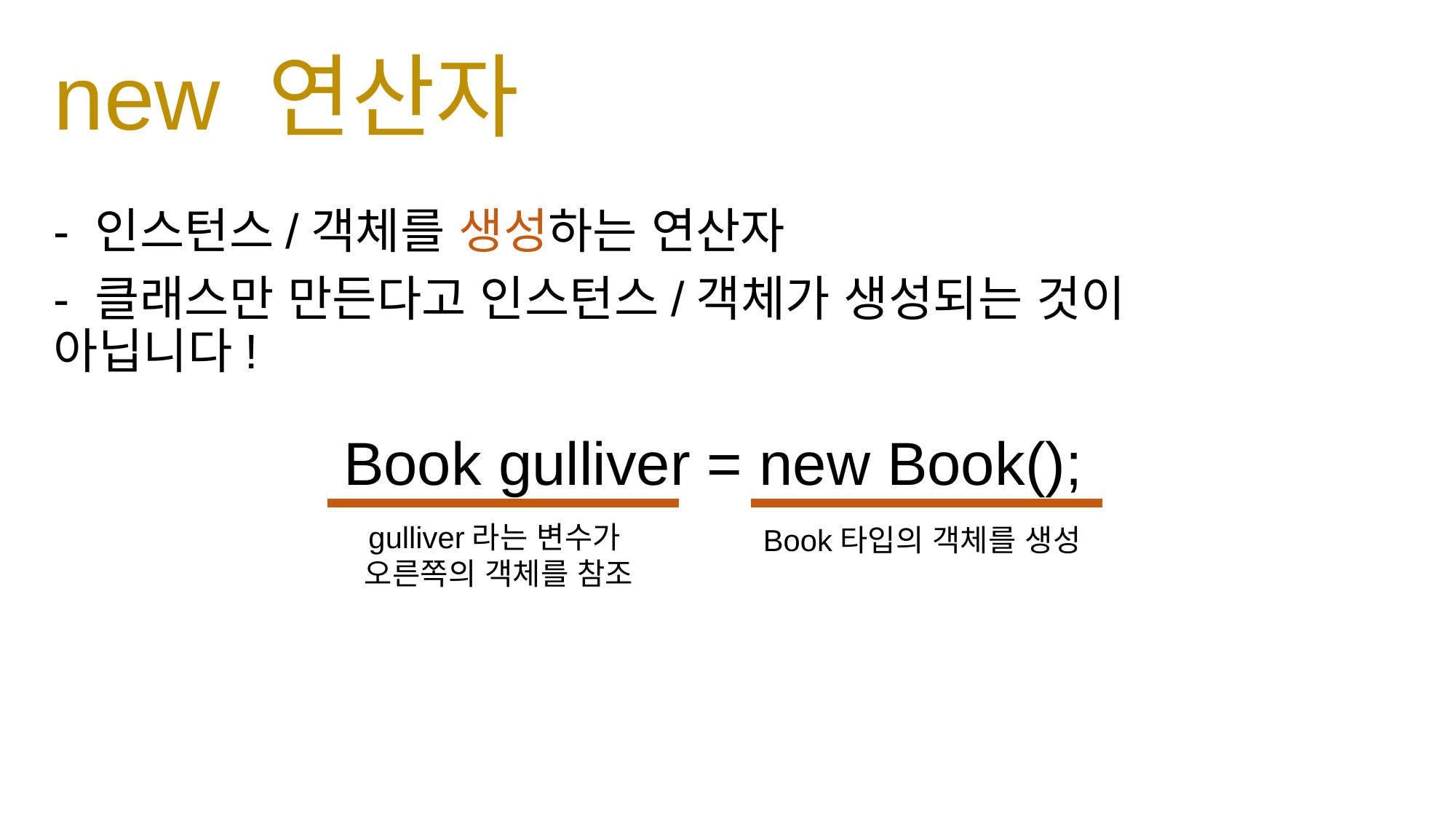

# new 연산자
- 인스턴스/객체를 생성하는 연산자
- 클래스만 만든다고 인스턴스/객체가 생성되는 것이 아닙니다!
Book gulliver = new Book();
gulliver라는 변수가
오른쪽의 객체를 참조
Book타입의 객체를 생성